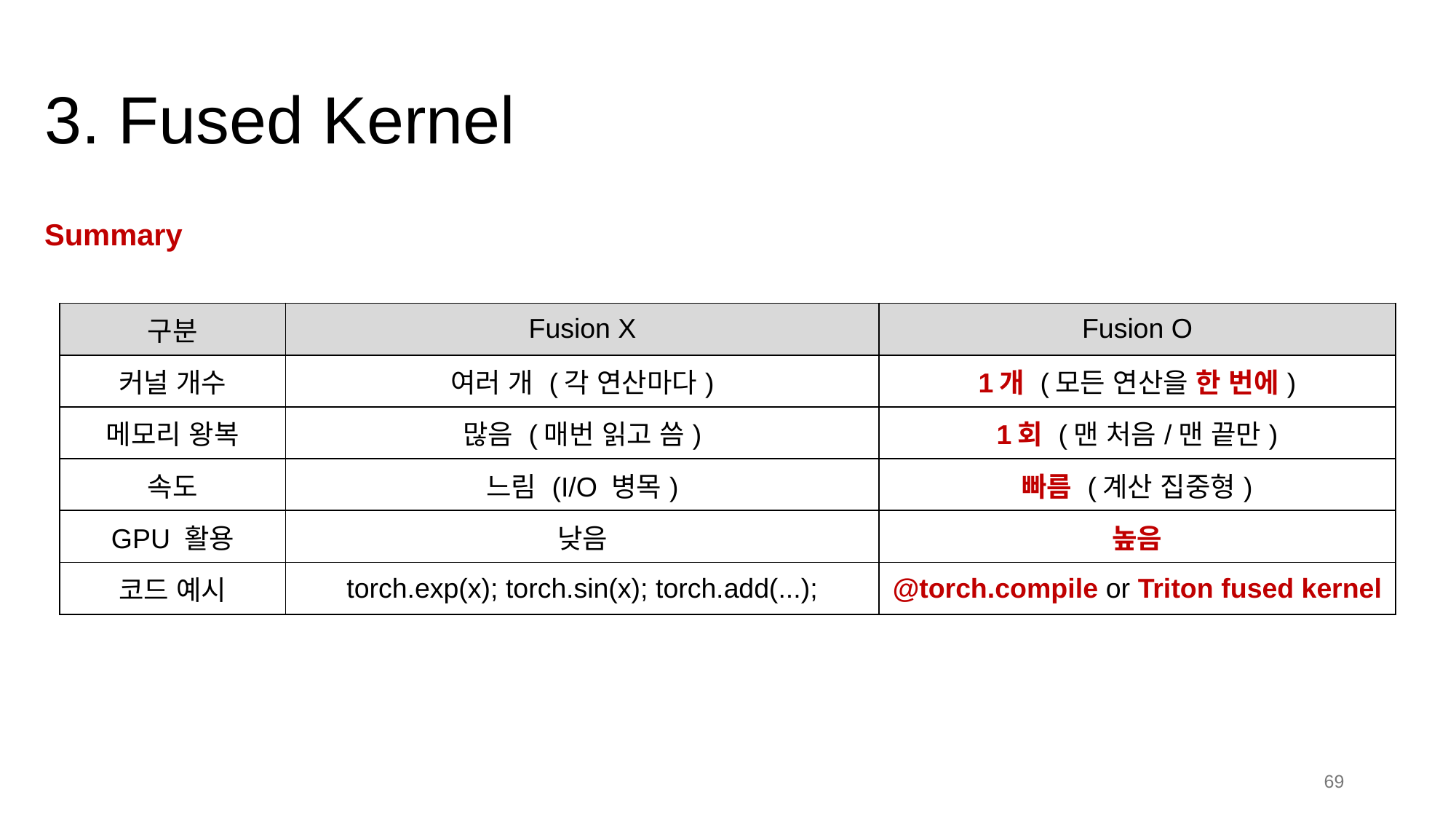

# 3. Fused Kernel
Summary
| 구분 | Fusion X | Fusion O |
| --- | --- | --- |
| 커널 개수 | 여러 개 (각 연산마다) | 1개 (모든 연산을 한 번에) |
| 메모리 왕복 | 많음 (매번 읽고 씀) | 1회 (맨 처음/맨 끝만) |
| 속도 | 느림 (I/O 병목) | 빠름 (계산 집중형) |
| GPU 활용 | 낮음 | 높음 |
| 코드 예시 | torch.exp(x); torch.sin(x); torch.add(...); | @torch.compile or Triton fused kernel |
69